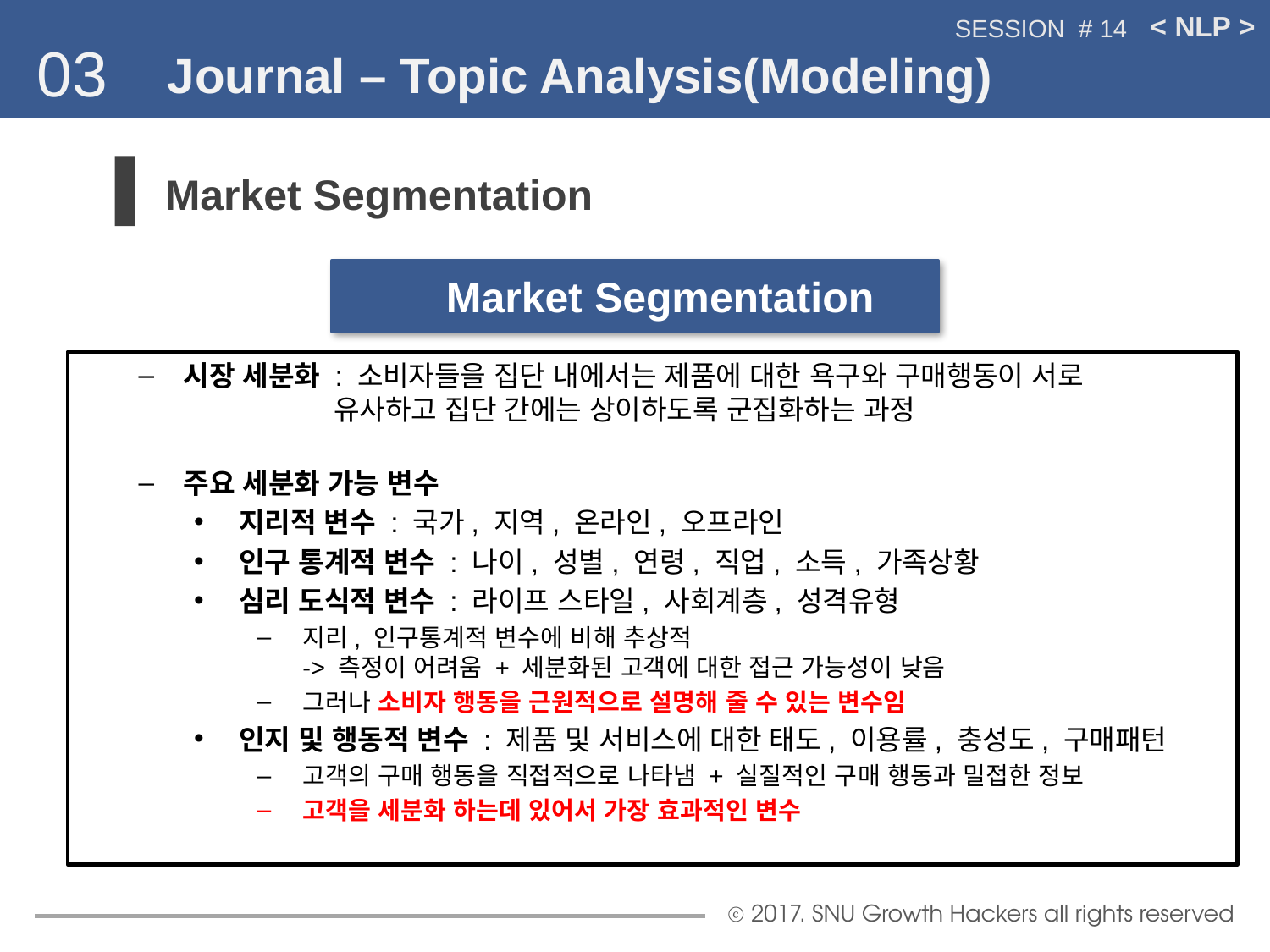

< NLP >
SESSION  # 14
03
Journal – Topic Analysis(Modeling)

Market Segmentation
STP 전략(모델)
일정한 기준에 의해 전체 시장을 나누고 (Segmentation)
기업과 제품(혹은 서비스)에 가장 적당한 시장을 타겟 삼아 (Targeting)
시장에서 어떠한 위치를 선정하여 소비자에게 다가가는(Positioning) 마케팅 전략

Market Segmentation(시장 세분화)
: 소비자들을 집단 내에서는 제품에 대한 욕구와 구매행동이 서로 유사하고
  집단 간에는 상이하도록 몇 개의 소비자 집단으로 군집화하는 과정
각각의 고객이 필요로 하는 정보 및 광고를 제공
상대적으로 적은 비용과 높은 효율(높은 응답률) 및 고객 이탈 방지 가능

Targeting
: 즉각적인 반응을 얻고 지속적인 고객관계를 유지하기 위해, targeting 된
  개별 소비자들과 직접 커뮤니케이션을 하는 것 ex)방문, 우편, 전화, 이메일, 인터넷 배너 등
새로운 미디어 채널의 등장과 인터넷의 발달로 개인들에게 접근이 용이해짐
각각의 고객이 필요로 하는 정보 및 광고를 제공
상대적으로 적은 비용과 높은 효율(높은 응답률) 및 고객 이탈 방지 가능

Market Segmentation
시장 세분화 : 소비자들을 집단 내에서는 제품에 대한 욕구와 구매행동이 서로 		   유사하고 집단 간에는 상이하도록 군집화하는 과정
주요 세분화 가능 변수
지리적 변수 : 국가, 지역, 온라인, 오프라인
인구 통계적 변수 : 나이, 성별, 연령, 직업, 소득, 가족상황
심리 도식적 변수 : 라이프 스타일, 사회계층, 성격유형
지리, 인구통계적 변수에 비해 추상적
-> 측정이 어려움 + 세분화된 고객에 대한 접근 가능성이 낮음
그러나 소비자 행동을 근원적으로 설명해 줄 수 있는 변수임
인지 및 행동적 변수 : 제품 및 서비스에 대한 태도, 이용률, 충성도, 구매패턴
고객의 구매 행동을 직접적으로 나타냄 + 실질적인 구매 행동과 밀접한 정보
고객을 세분화 하는데 있어서 가장 효과적인 변수

ⓒ 2017. SNU Growth Hackers all rights reserved